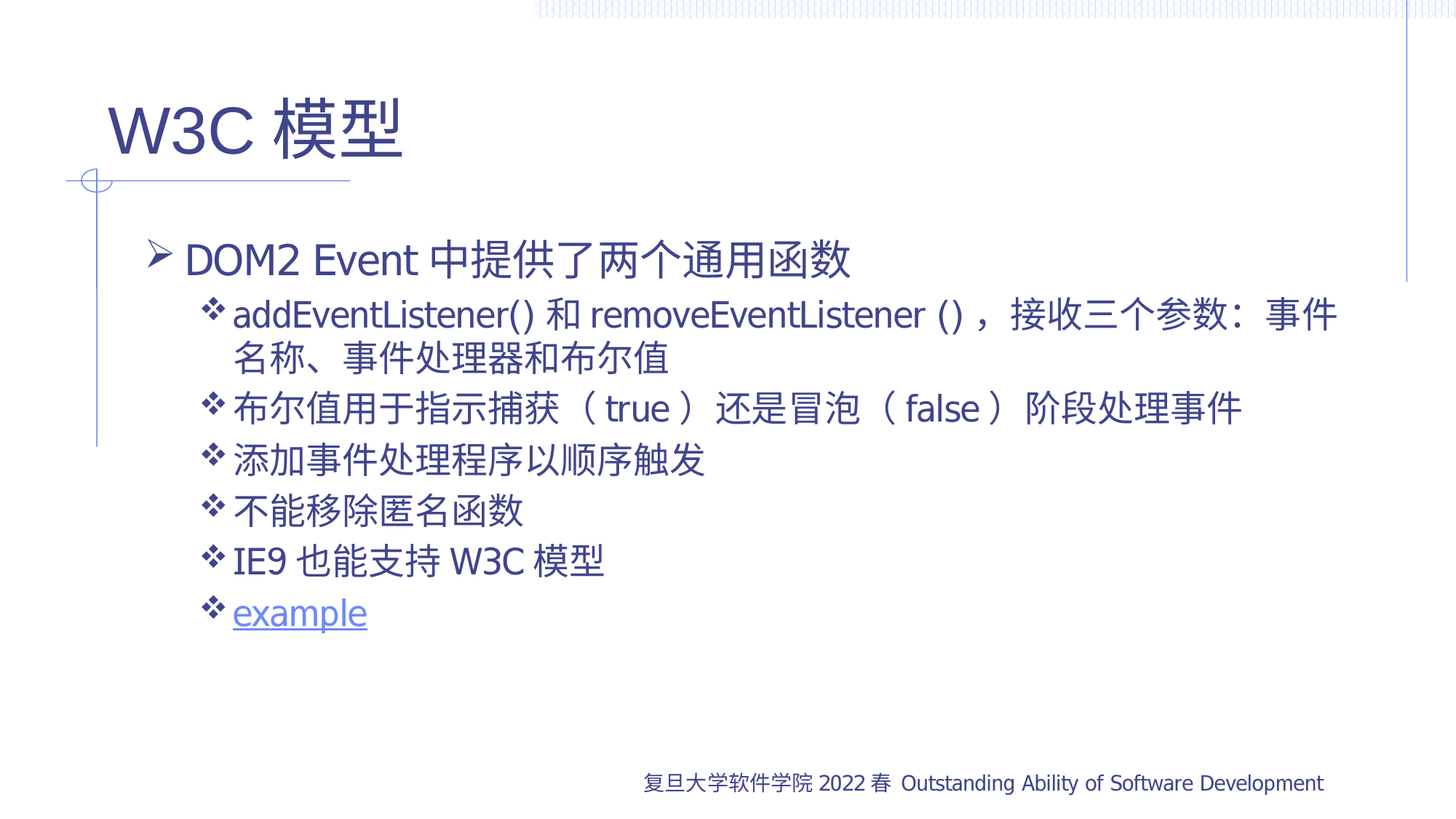

# W3C模型
DOM2 Event中提供了两个通用函数
addEventListener()和removeEventListener ()，接收三个参数：事件名称、事件处理器和布尔值
布尔值用于指示捕获（true）还是冒泡（false）阶段处理事件
添加事件处理程序以顺序触发
不能移除匿名函数
IE9也能支持W3C模型
example